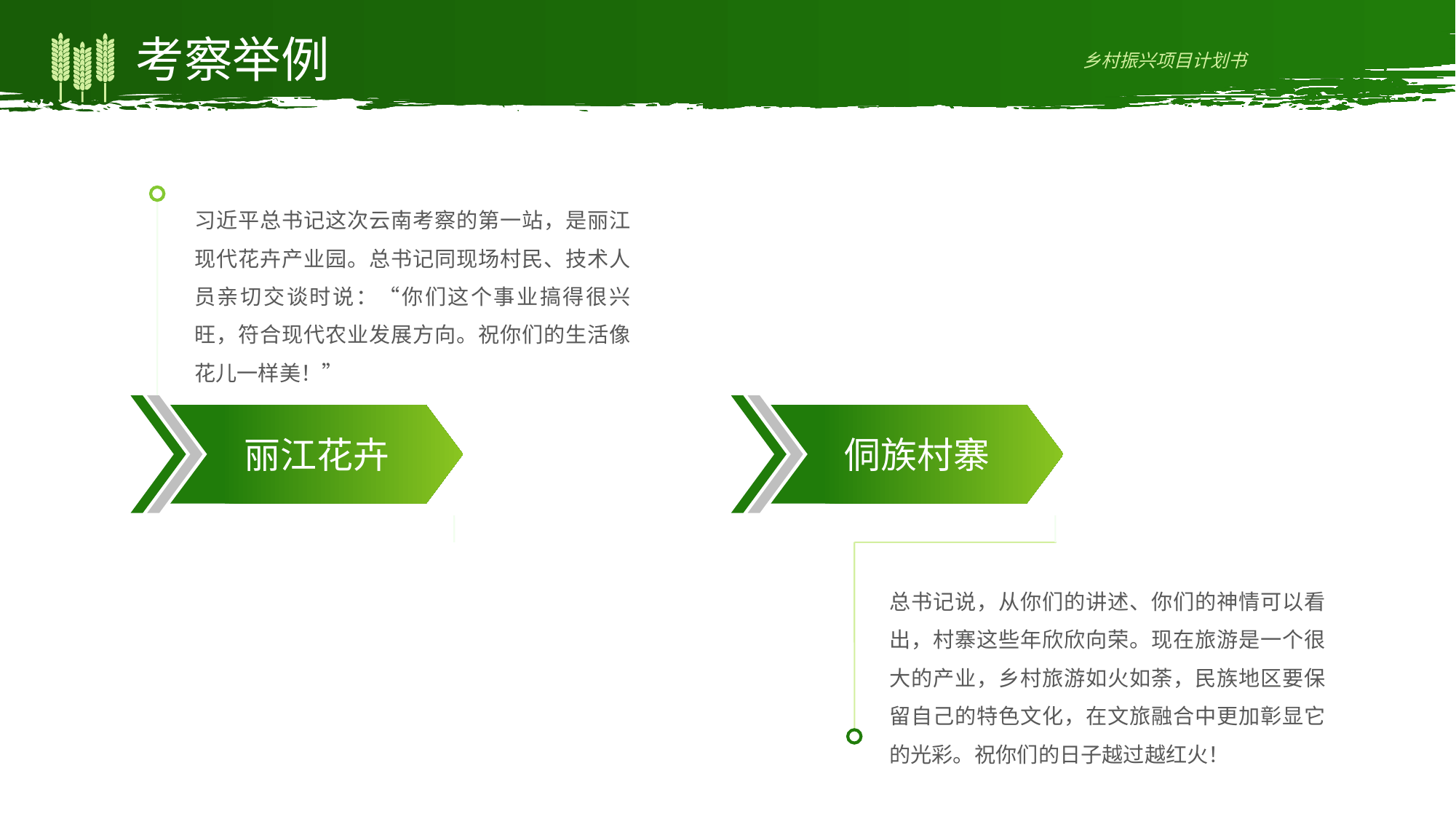

考察举例

习近平总书记这次云南考察的第一站，是丽江现代花卉产业园。总书记同现场村民、技术人员亲切交谈时说：“你们这个事业搞得很兴旺，符合现代农业发展方向。祝你们的生活像花儿一样美！”

丽江花卉

侗族村寨

总书记说，从你们的讲述、你们的神情可以看出，村寨这些年欣欣向荣。现在旅游是一个很大的产业，乡村旅游如火如荼，民族地区要保留自己的特色文化，在文旅融合中更加彰显它的光彩。祝你们的日子越过越红火！